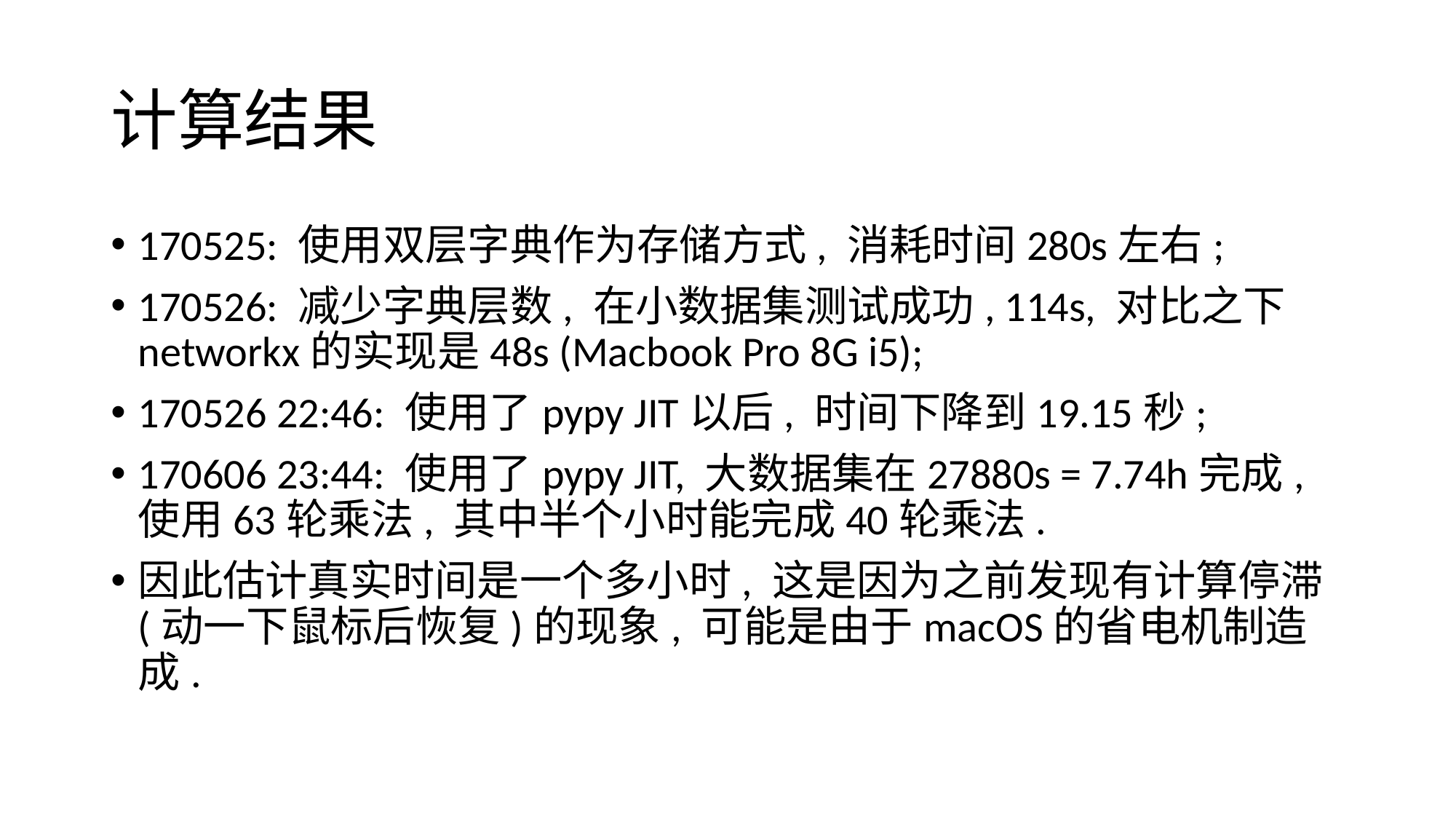

# 计算结果
170525: 使用双层字典作为存储方式, 消耗时间280s左右;
170526: 减少字典层数, 在小数据集测试成功, 114s, 对比之下networkx的实现是48s (Macbook Pro 8G i5);
170526 22:46: 使用了pypy JIT以后, 时间下降到19.15秒;
170606 23:44: 使用了pypy JIT, 大数据集在27880s = 7.74h完成, 使用63轮乘法, 其中半个小时能完成40轮乘法.
因此估计真实时间是一个多小时, 这是因为之前发现有计算停滞(动一下鼠标后恢复)的现象, 可能是由于macOS的省电机制造成.